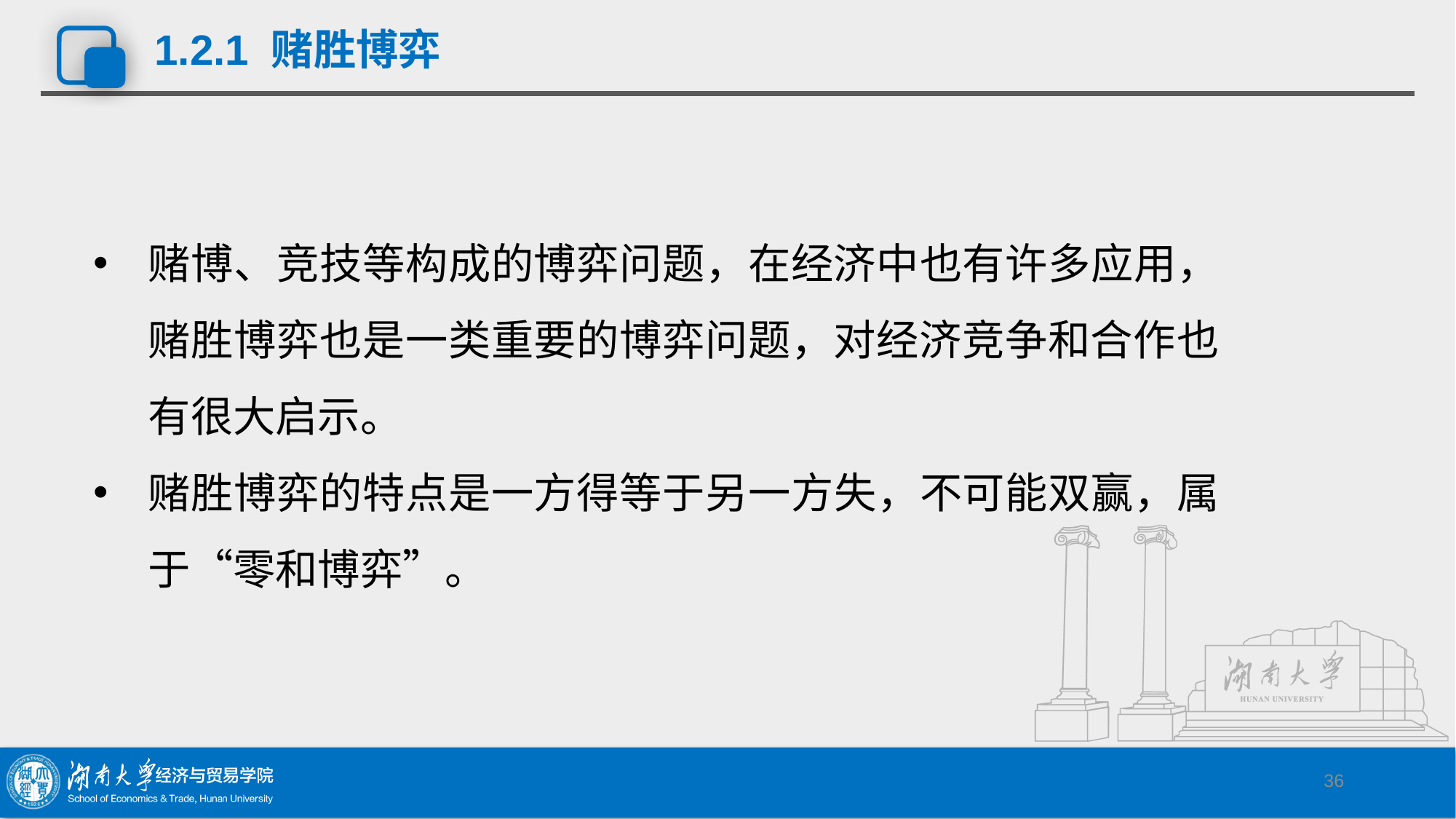

# 1.2.1 赌胜博弈
赌博、竞技等构成的博弈问题，在经济中也有许多应用，赌胜博弈也是一类重要的博弈问题，对经济竞争和合作也有很大启示。
赌胜博弈的特点是一方得等于另一方失，不可能双赢，属于“零和博弈”。